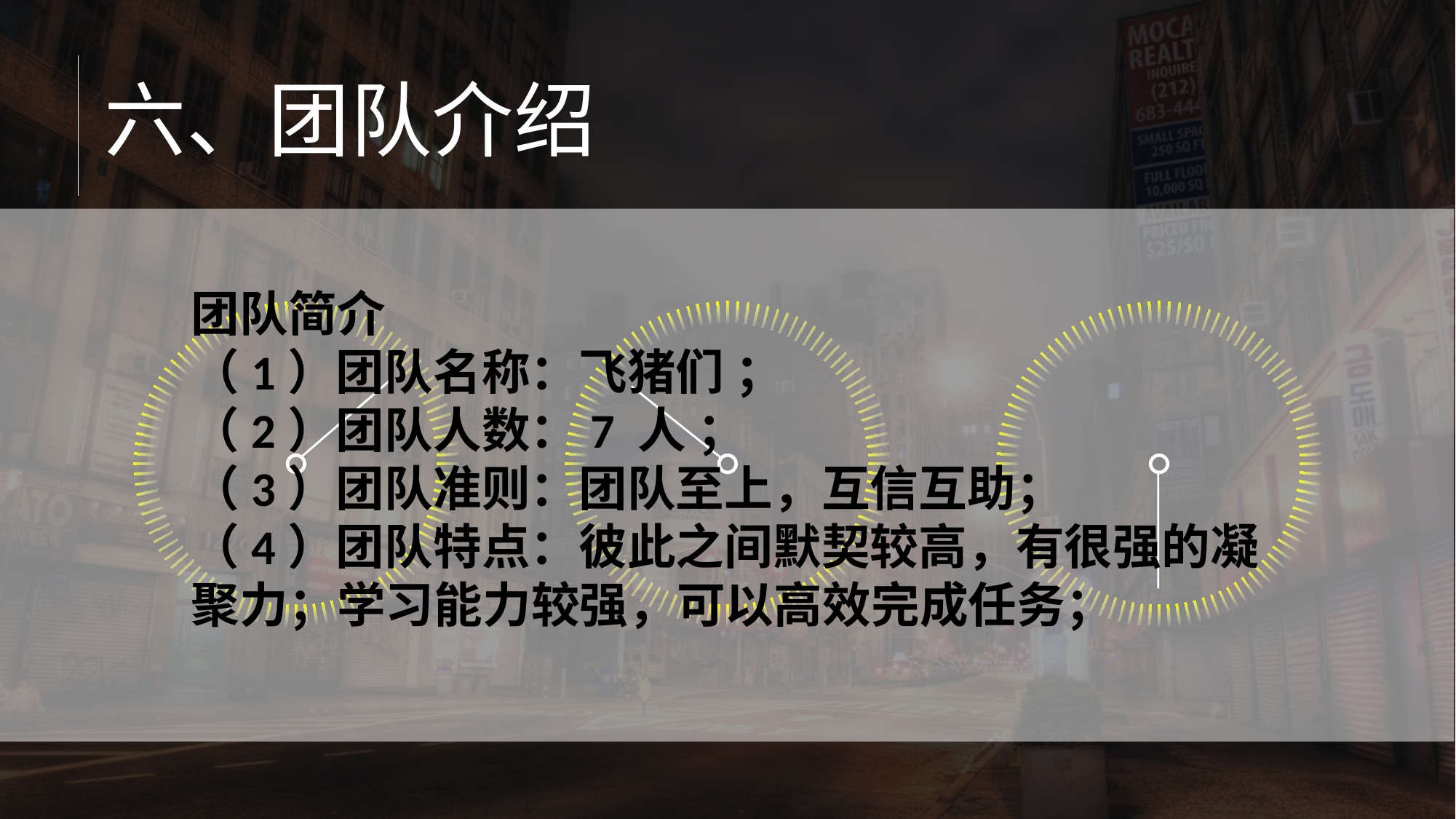

六、团队介绍

团队简介
（1）团队名称：飞猪们 ；
（2）团队人数：7 人 ；
（3）团队准则：团队至上，互信互助；
（4）团队特点：彼此之间默契较高，有很强的凝聚力；学习能力较强，可以高效完成任务；